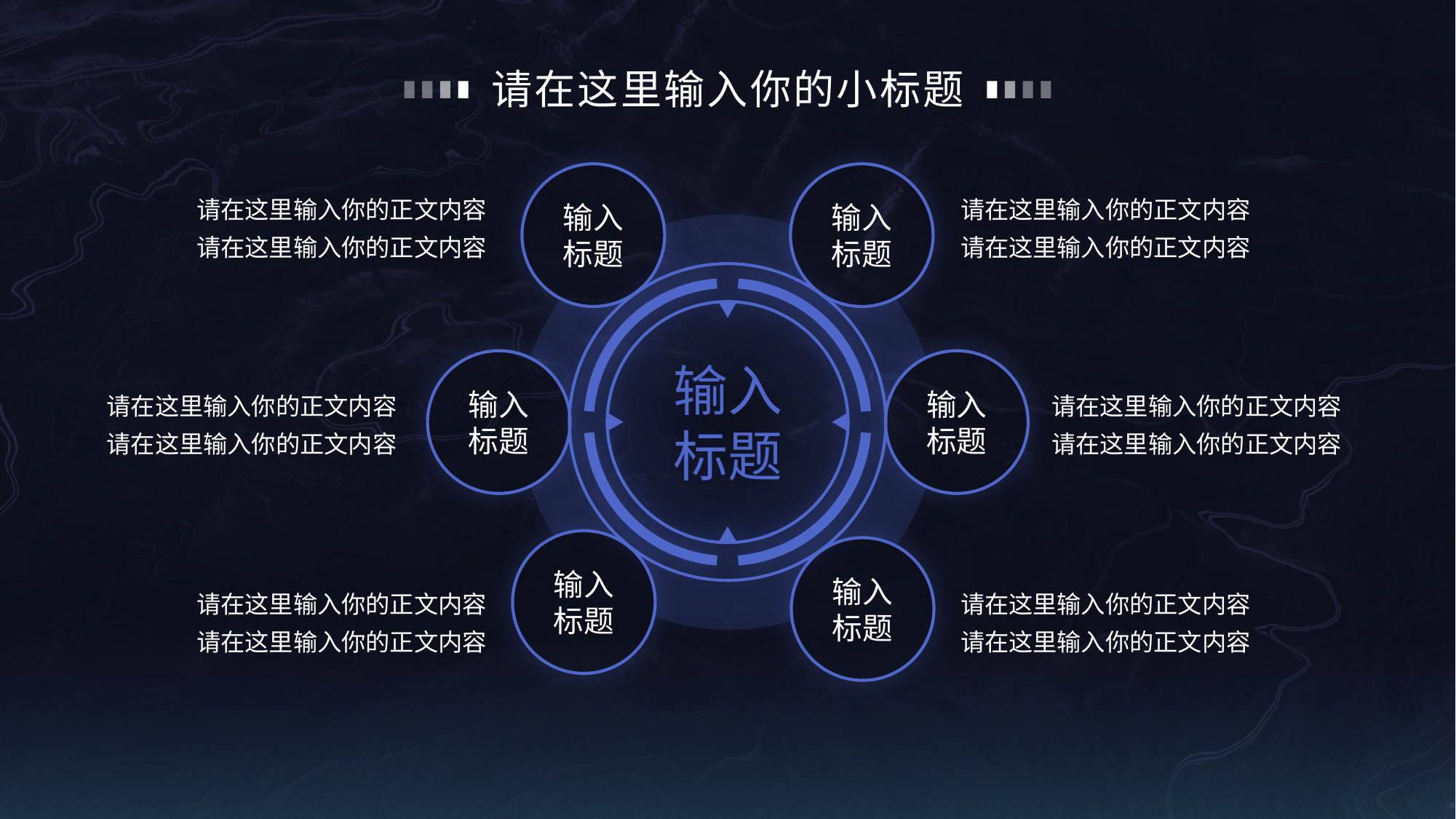

# 请在这里输入你的小标题
输入标题
输入标题
请在这里输入你的正文内容
请在这里输入你的正文内容
请在这里输入你的正文内容
请在这里输入你的正文内容

输入标题
输入标题
输入标题
请在这里输入你的正文内容
请在这里输入你的正文内容
请在这里输入你的正文内容
请在这里输入你的正文内容
输入标题
输入标题
请在这里输入你的正文内容
请在这里输入你的正文内容
请在这里输入你的正文内容
请在这里输入你的正文内容